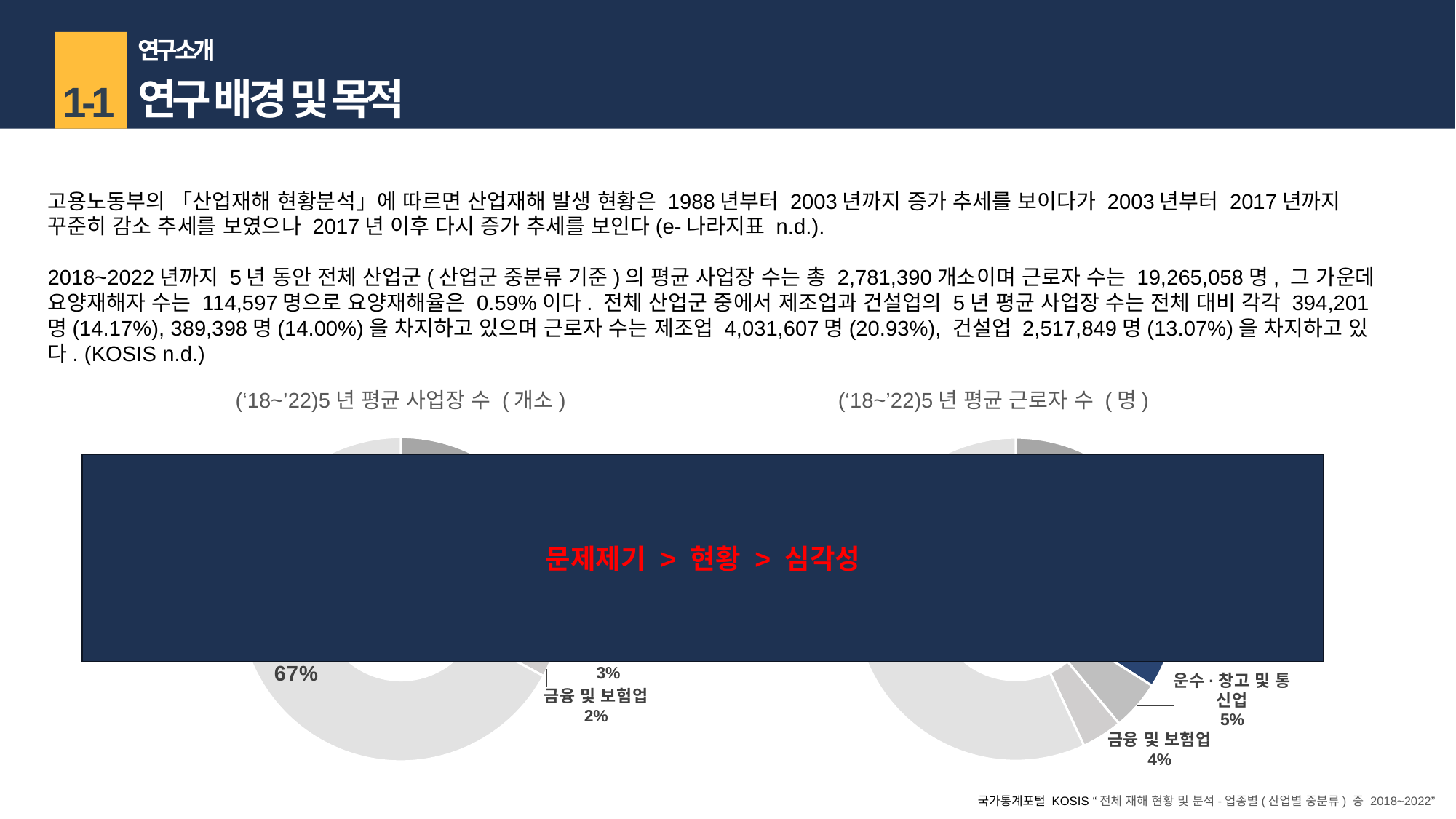

연구 소개

연구 배경 및 목적
1-1
고용노동부의 「산업재해 현황분석」에 따르면 산업재해 발생 현황은 1988년부터 2003년까지 증가 추세를 보이다가 2003년부터 2017년까지 꾸준히 감소 추세를 보였으나 2017년 이후 다시 증가 추세를 보인다(e-나라지표 n.d.).

2018~2022년까지 5년 동안 전체 산업군(산업군 중분류 기준)의 평균 사업장 수는 총 2,781,390개소이며 근로자 수는 19,265,058명, 그 가운데 요양재해자 수는 114,597명으로 요양재해율은 0.59%이다. 전체 산업군 중에서 제조업과 건설업의 5년 평균 사업장 수는 전체 대비 각각 394,201명(14.17%), 389,398명(14.00%)을 차지하고 있으며 근로자 수는 제조업 4,031,607명(20.93%), 건설업 2,517,849명(13.07%)을 차지하고 있다. (KOSIS n.d.)

### Chart

| Category | 사업장수 (개소) |
|---|---|
| 제조업 | 394201.2 |
| 건설업 | 389398.4 |
| 운수·창고 및 통신업 | 87387.0 |
| 금융 및 보험업 | 42968.0 |
|  | None |
| 그 외 | 1867435.4 |
(‘18~’22)5년 평균 근로자 수 (명)
(‘18~’22)5년 평균 사업장 수 (개소)

### Chart

| Category | 제조업 |
|---|---|
| 제조업 | 4031607.2 |
| 건설업 | 2517849.4 |
| 운수·창고 및 통신업 | 957142.4 |
| 금융 및 보험업 | 787057.8 |
| 그 외 | 10971401.399999999 |
문제제기 > 현황 > 심각성
총 19,265,058명
총 2,781,390 개소
국가통계포털 KOSIS “전체 재해 현황 및 분석-업종별(산업별 중분류) 중 2018~2022”